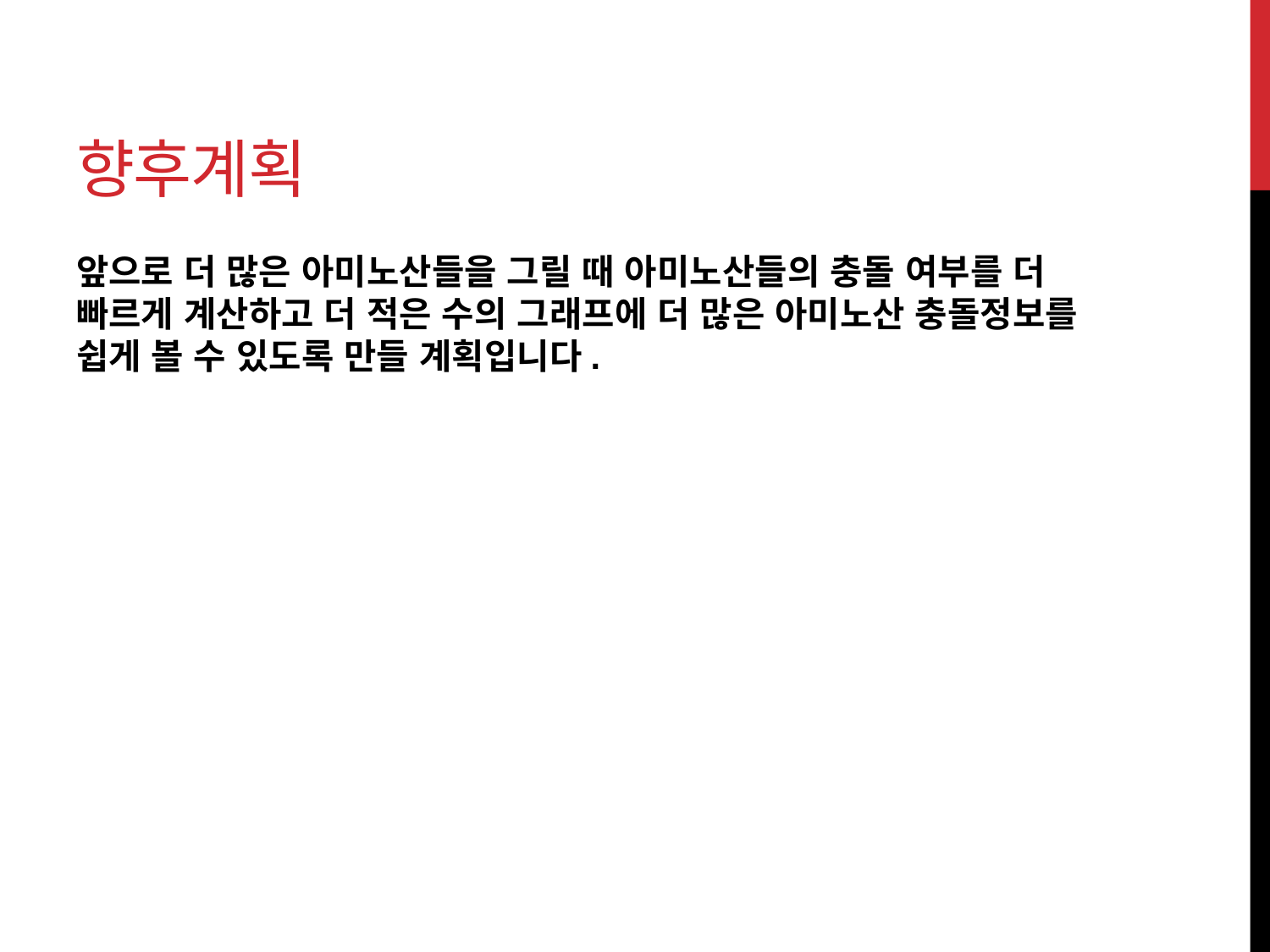

# 향후계획
앞으로 더 많은 아미노산들을 그릴 때 아미노산들의 충돌 여부를 더 빠르게 계산하고 더 적은 수의 그래프에 더 많은 아미노산 충돌정보를 쉽게 볼 수 있도록 만들 계획입니다.